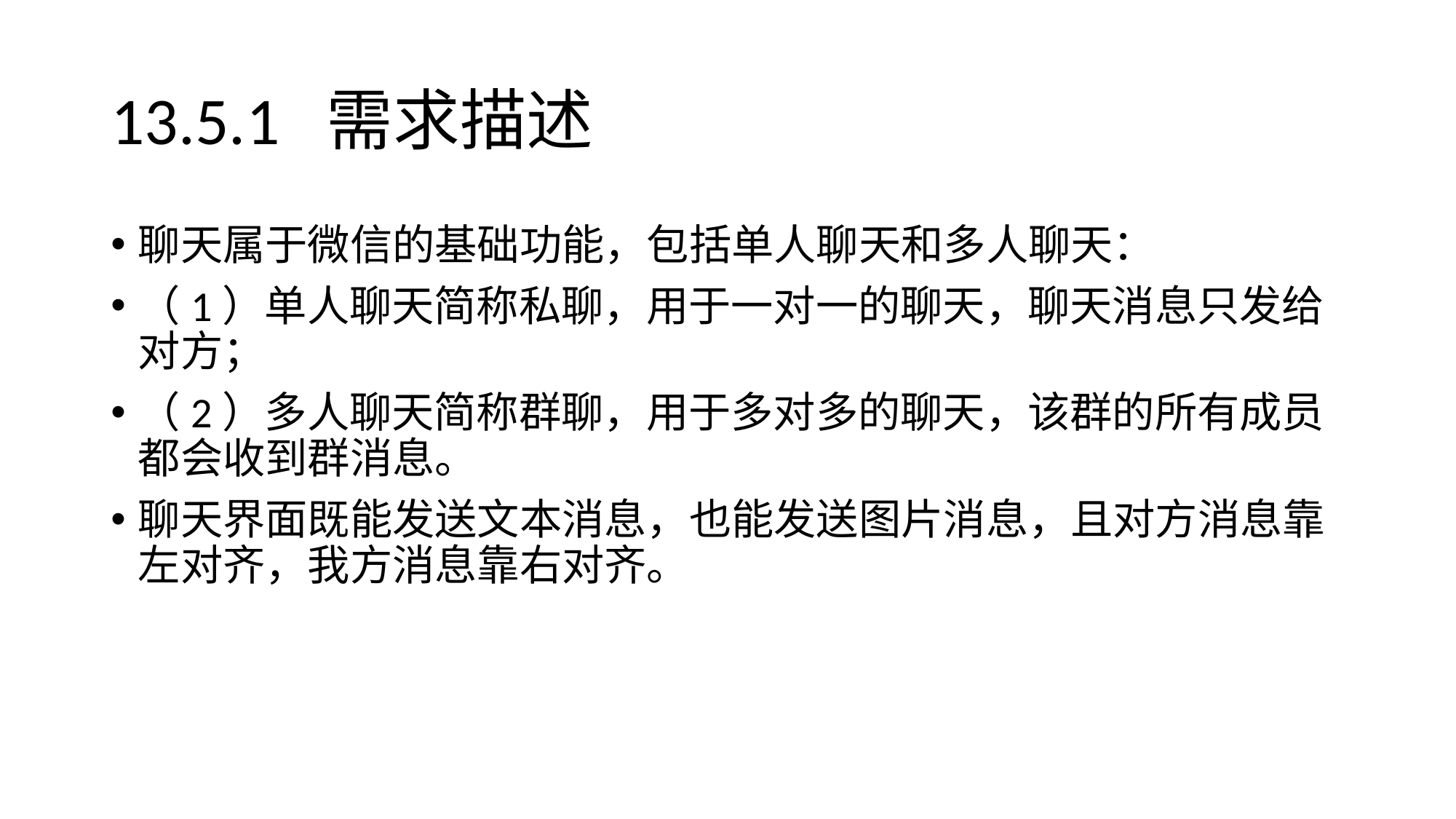

# 13.5.1  需求描述
聊天属于微信的基础功能，包括单人聊天和多人聊天：
（1）单人聊天简称私聊，用于一对一的聊天，聊天消息只发给对方；
（2）多人聊天简称群聊，用于多对多的聊天，该群的所有成员都会收到群消息。
聊天界面既能发送文本消息，也能发送图片消息，且对方消息靠左对齐，我方消息靠右对齐。